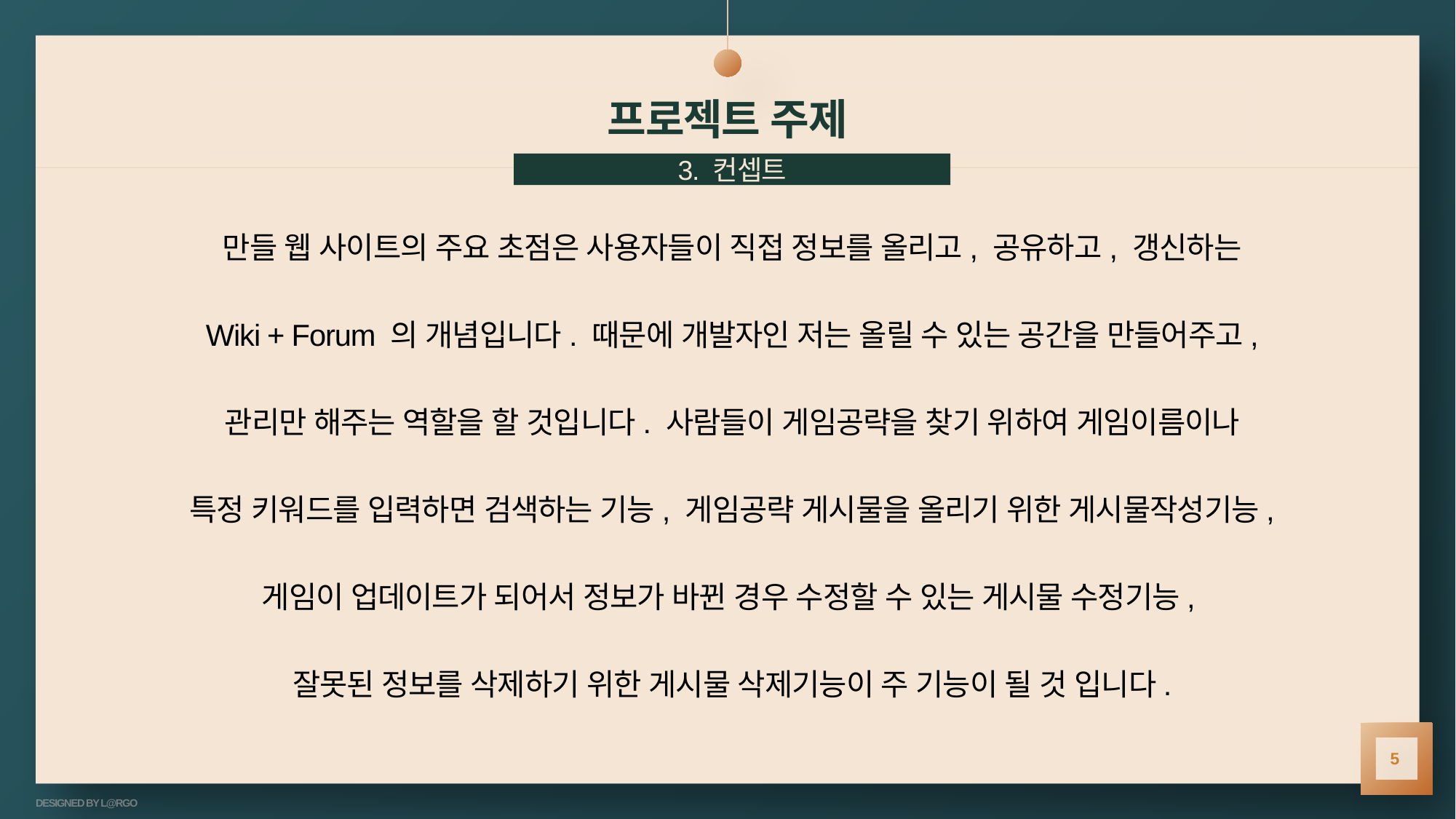

# 프로젝트 주제
3. 컨셉트
만들 웹 사이트의 주요 초점은 사용자들이 직접 정보를 올리고, 공유하고, 갱신하는

Wiki + Forum 의 개념입니다. 때문에 개발자인 저는 올릴 수 있는 공간을 만들어주고,

관리만 해주는 역할을 할 것입니다. 사람들이 게임공략을 찾기 위하여 게임이름이나

특정 키워드를 입력하면 검색하는 기능, 게임공략 게시물을 올리기 위한 게시물작성기능,

게임이 업데이트가 되어서 정보가 바뀐 경우 수정할 수 있는 게시물 수정기능,

잘못된 정보를 삭제하기 위한 게시물 삭제기능이 주 기능이 될 것 입니다.
5
DESIGNED BY L@RGO